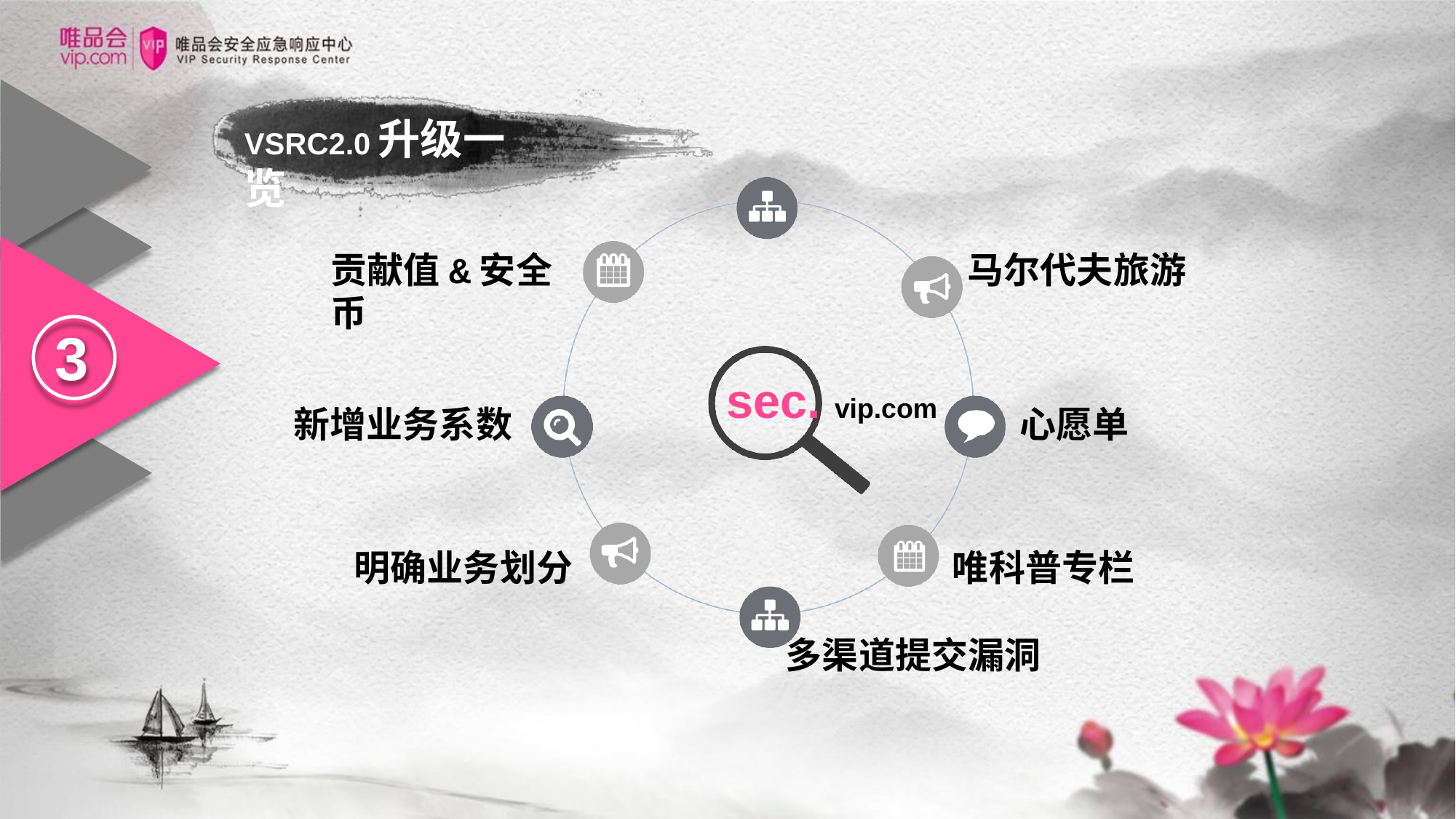

VSRC2.0升级一览

贡献值&安全币
马尔代夫旅游

3
sec. vip.com

新增业务系数
心愿单
明确业务划分
唯科普专栏
多渠道提交漏洞